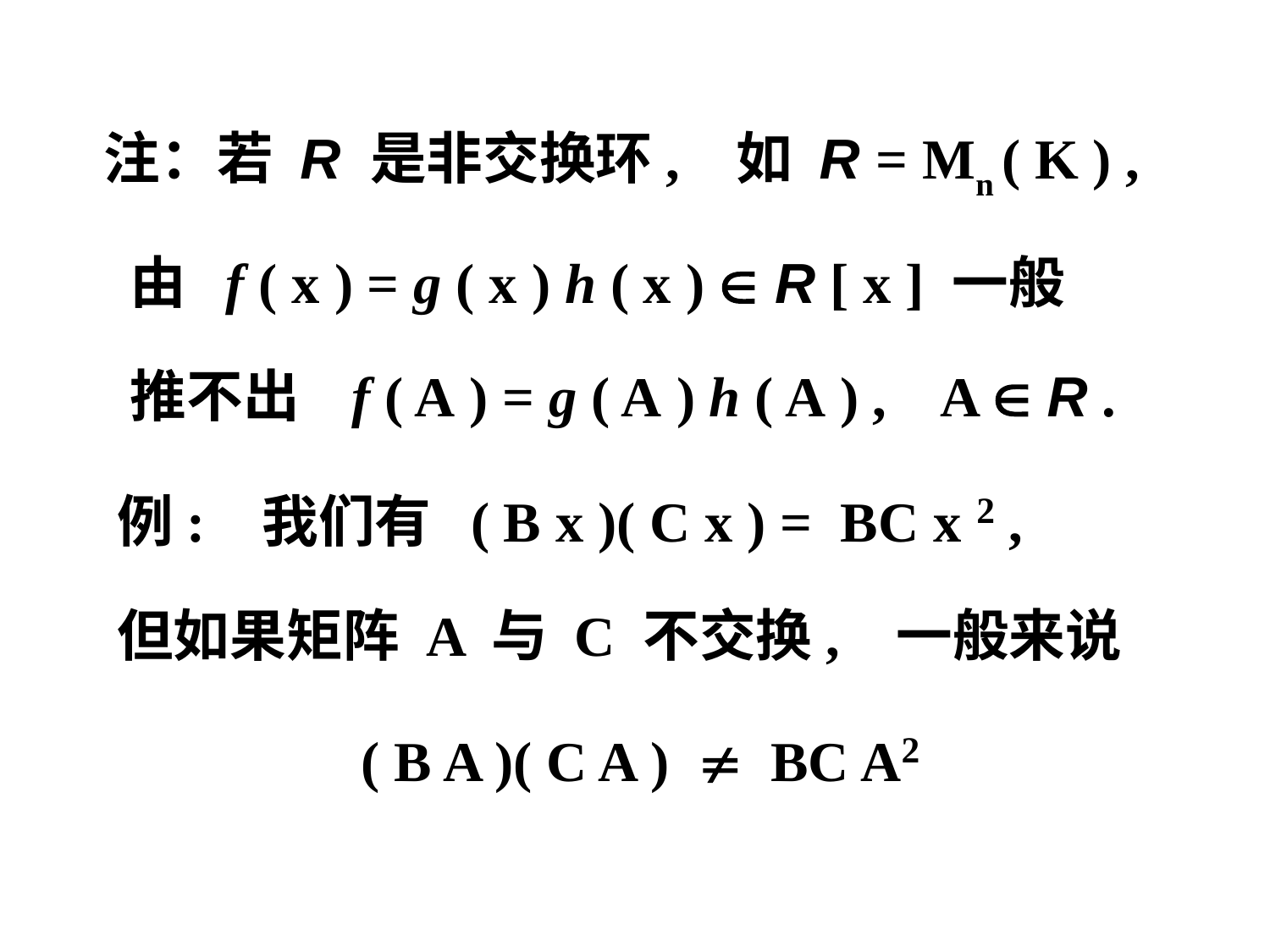

注：若 R 是非交换环,   如 R = Mn ( K ) ,
   由  f ( x ) = g ( x ) h ( x ) ∈ R [ x ] 一般
   推不出   f ( A ) = g ( A ) h ( A ) ,    A ∈ R .
  例:   我们有  ( B x )( C x ) =  BC x 2 ,
  但如果矩阵 A 与 C 不交换,   一般来说
                    ( B A )( C A )  ≠  BC A2